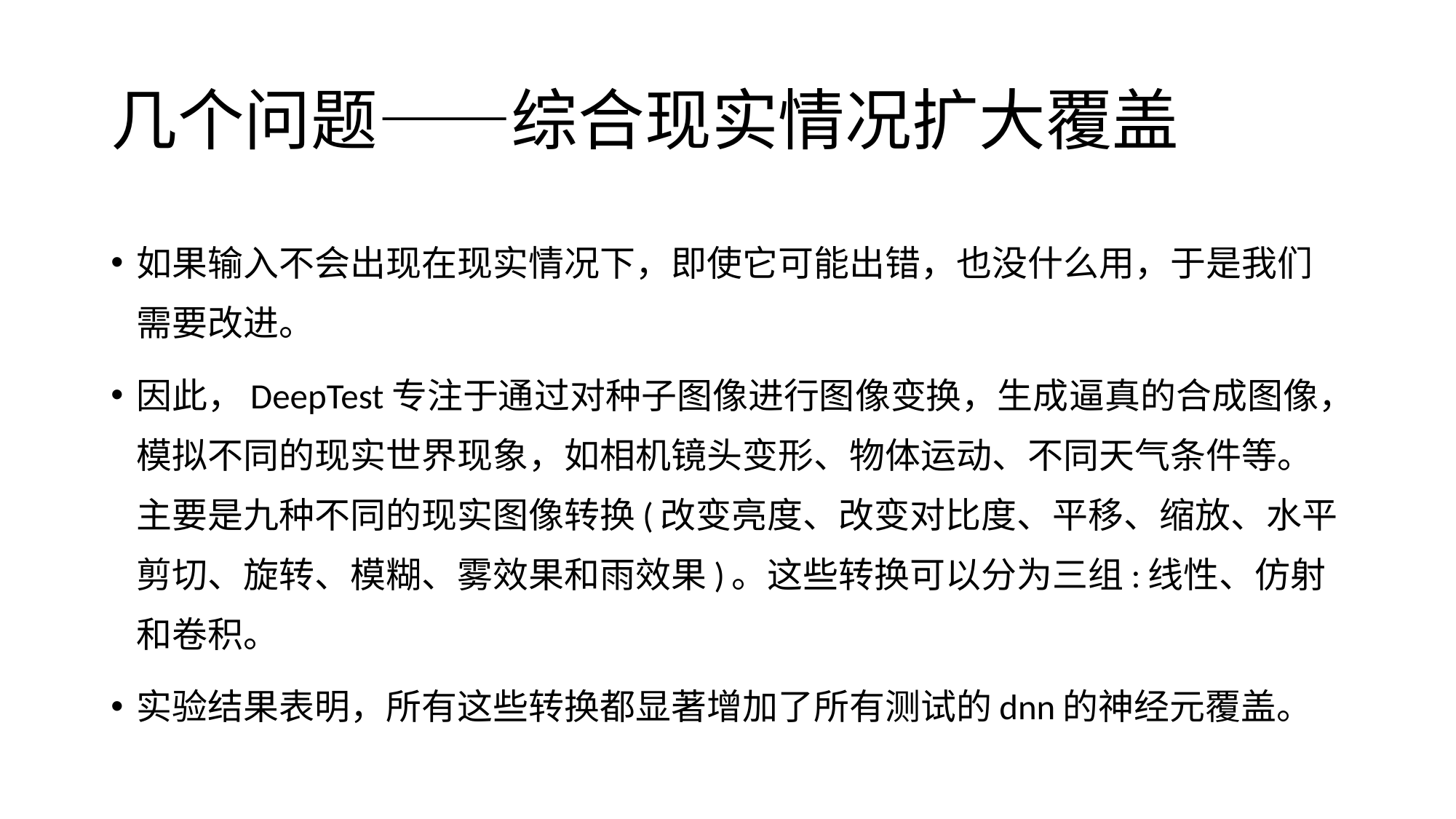

# 几个问题——综合现实情况扩大覆盖
如果输入不会出现在现实情况下，即使它可能出错，也没什么用，于是我们需要改进。
因此，DeepTest专注于通过对种子图像进行图像变换，生成逼真的合成图像，模拟不同的现实世界现象，如相机镜头变形、物体运动、不同天气条件等。主要是九种不同的现实图像转换(改变亮度、改变对比度、平移、缩放、水平剪切、旋转、模糊、雾效果和雨效果)。这些转换可以分为三组:线性、仿射和卷积。
实验结果表明，所有这些转换都显著增加了所有测试的dnn的神经元覆盖。